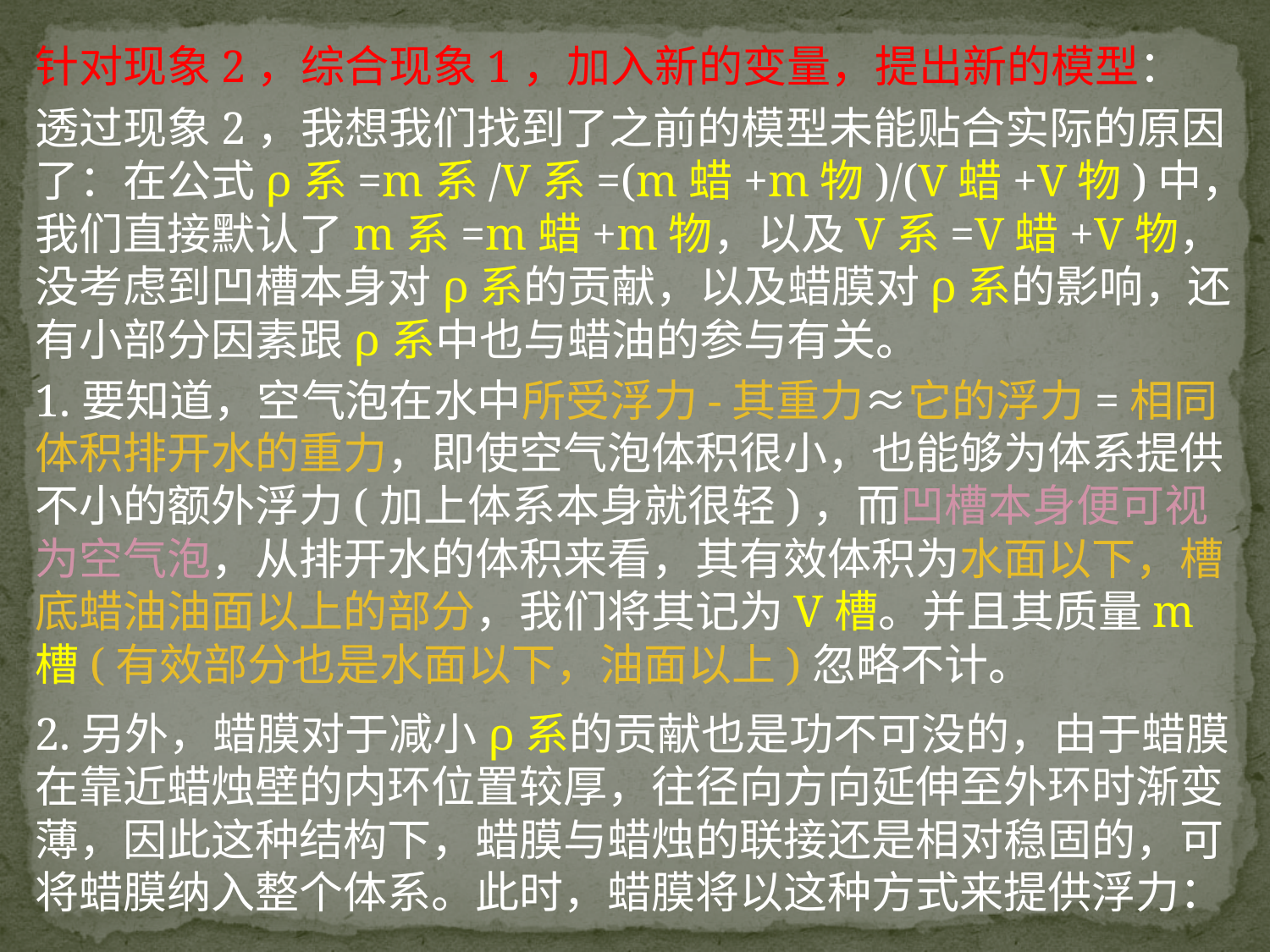

针对现象2，综合现象1，加入新的变量，提出新的模型：
透过现象2，我想我们找到了之前的模型未能贴合实际的原因了：在公式ρ系=m系/V系=(m蜡+m物)/(V蜡+V物)中，我们直接默认了m系=m蜡+m物，以及V系=V蜡+V物，没考虑到凹槽本身对ρ系的贡献，以及蜡膜对ρ系的影响，还有小部分因素跟ρ系中也与蜡油的参与有关。
1.要知道，空气泡在水中所受浮力-其重力≈它的浮力=相同体积排开水的重力，即使空气泡体积很小，也能够为体系提供不小的额外浮力(加上体系本身就很轻)，而凹槽本身便可视为空气泡，从排开水的体积来看，其有效体积为水面以下，槽底蜡油油面以上的部分，我们将其记为V槽。并且其质量m槽(有效部分也是水面以下，油面以上)忽略不计。
2.另外，蜡膜对于减小ρ系的贡献也是功不可没的，由于蜡膜在靠近蜡烛壁的内环位置较厚，往径向方向延伸至外环时渐变薄，因此这种结构下，蜡膜与蜡烛的联接还是相对稳固的，可将蜡膜纳入整个体系。此时，蜡膜将以这种方式来提供浮力：